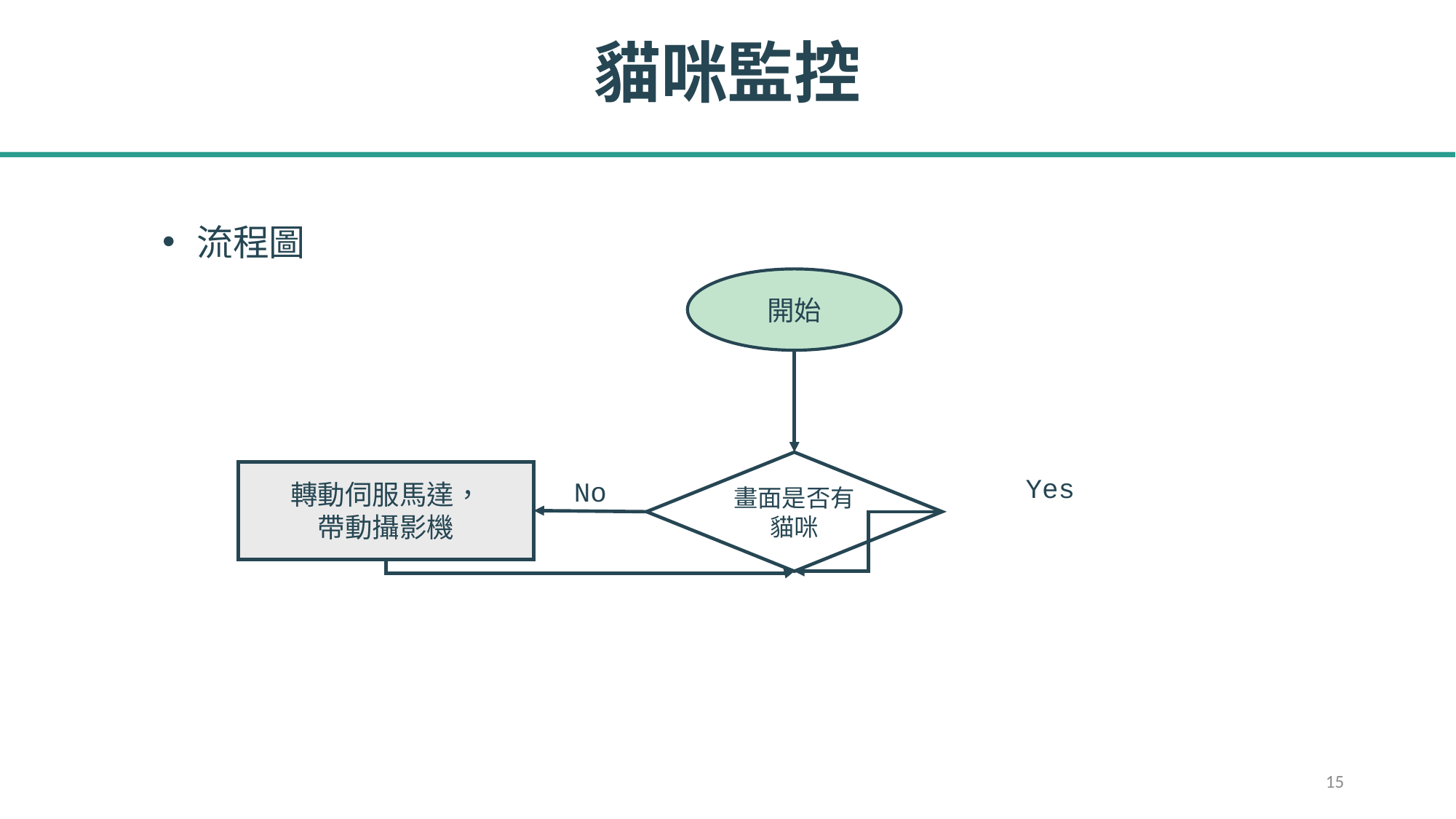

# 貓咪監控
流程圖
開始
畫面是否有貓咪
轉動伺服馬達，
帶動攝影機
Yes
No
15